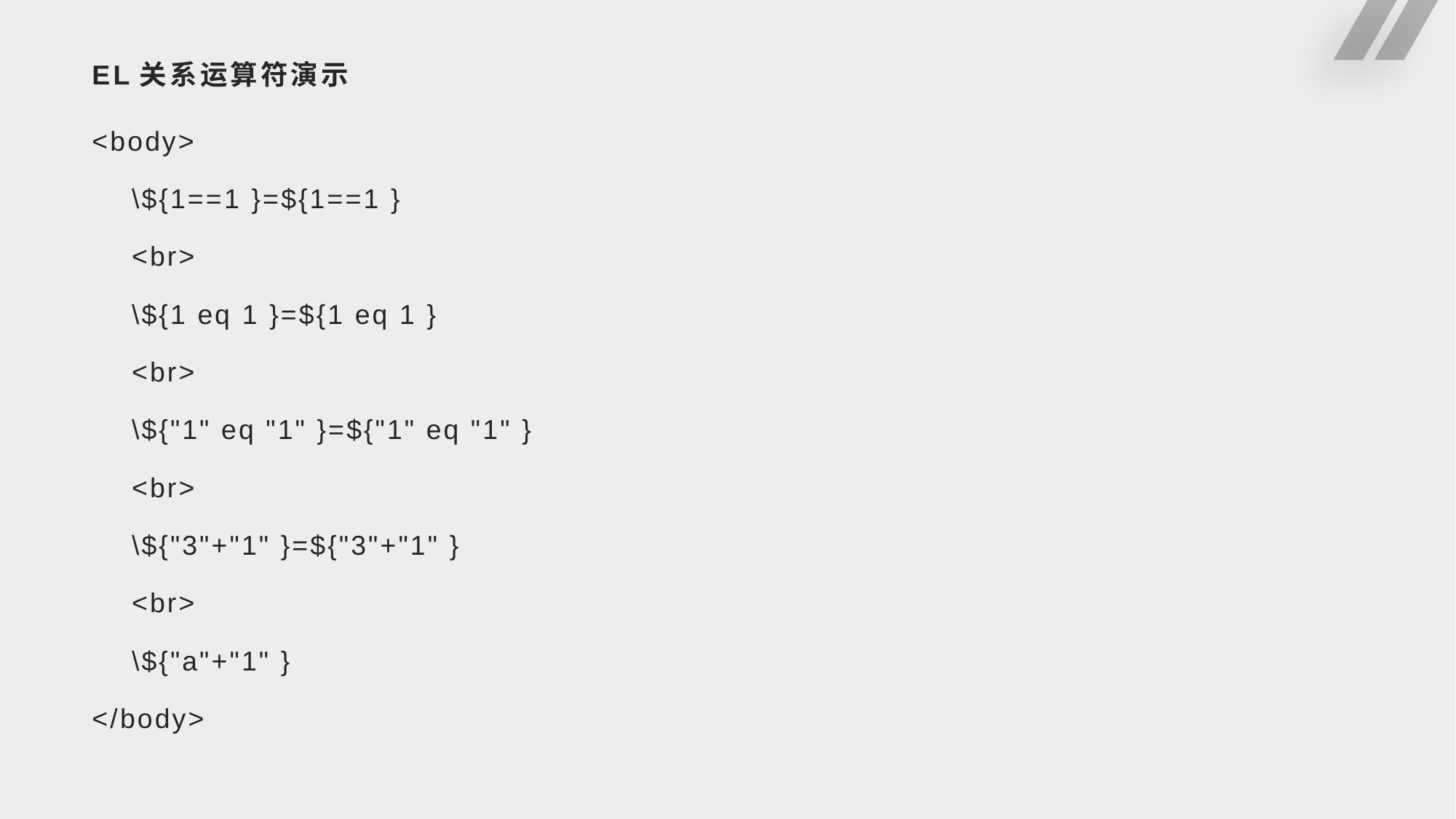

# EL关系运算符演示
<body>
    \${1==1 }=${1==1 }
    <br>
    \${1 eq 1 }=${1 eq 1 }
    <br>
    \${"1" eq "1" }=${"1" eq "1" }
    <br>
    \${"3"+"1" }=${"3"+"1" }
    <br>
    \${"a"+"1" }
</body>